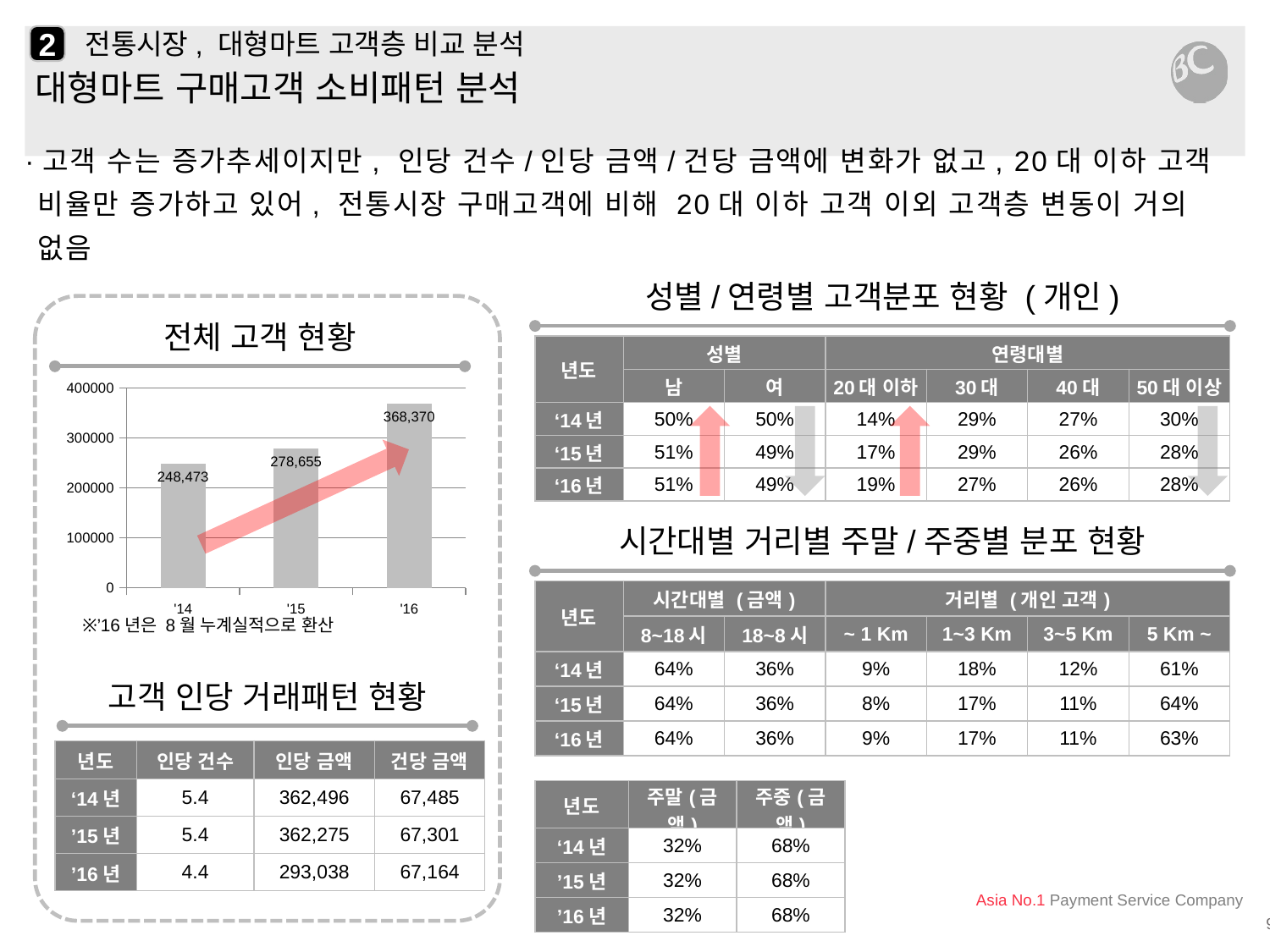

2
# 전통시장, 대형마트 고객층 비교 분석
대형마트 구매고객 소비패턴 분석
·고객 수는 증가추세이지만, 인당 건수/인당 금액/건당 금액에 변화가 없고, 20대 이하 고객 비율만 증가하고 있어, 전통시장 구매고객에 비해 20대 이하 고객 이외 고객층 변동이 거의 없음
성별/연령별 고객분포 현황 (개인)

전체 고객 현황
| 년도 | 성별 |  | 연령대별 |  |  |  |
| --- | --- | --- | --- | --- | --- | --- |
|  | 남 | 여 | 20대 이하 | 30대 | 40대 | 50대 이상 |
| ‘14년 | 50% | 50% | 14% | 29% | 27% | 30% |
| ‘15년 | 51% | 49% | 17% | 29% | 26% | 28% |
| ‘16년 | 51% | 49% | 19% | 27% | 26% | 28% |

### Chart

| Category |  |
|---|---|
| '14 | 248473.0 |
| '15 | 278655.0 |
| '16 | 368370.0 |

시간대별 거리별 주말/주중별 분포 현황
| 년도 | 시간대별 (금액) |  | 거리별 (개인 고객) |  |  |  |
| --- | --- | --- | --- | --- | --- | --- |
|  | 8~18시 | 18~8시 | ~ 1 Km | 1~3 Km | 3~5 Km | 5 Km ~ |
| ‘14년 | 64% | 36% | 9% | 18% | 12% | 61% |
| ‘15년 | 64% | 36% | 8% | 17% | 11% | 64% |
| ‘16년 | 64% | 36% | 9% | 17% | 11% | 63% |
※’16년은 8월 누계실적으로 환산
고객 인당 거래패턴 현황
| 년도 | 인당 건수 | 인당 금액 | 건당 금액 |
| --- | --- | --- | --- |
| ‘14년 | 5.4 | 362,496 | 67,485 |
| ’15년 | 5.4 | 362,275 | 67,301 |
| ’16년 | 4.4 | 293,038 | 67,164 |
| 년도 | 주말(금액) | 주중(금액) |
| --- | --- | --- |
| ‘14년 | 32% | 68% |
| ’15년 | 32% | 68% |
| ’16년 | 32% | 68% |